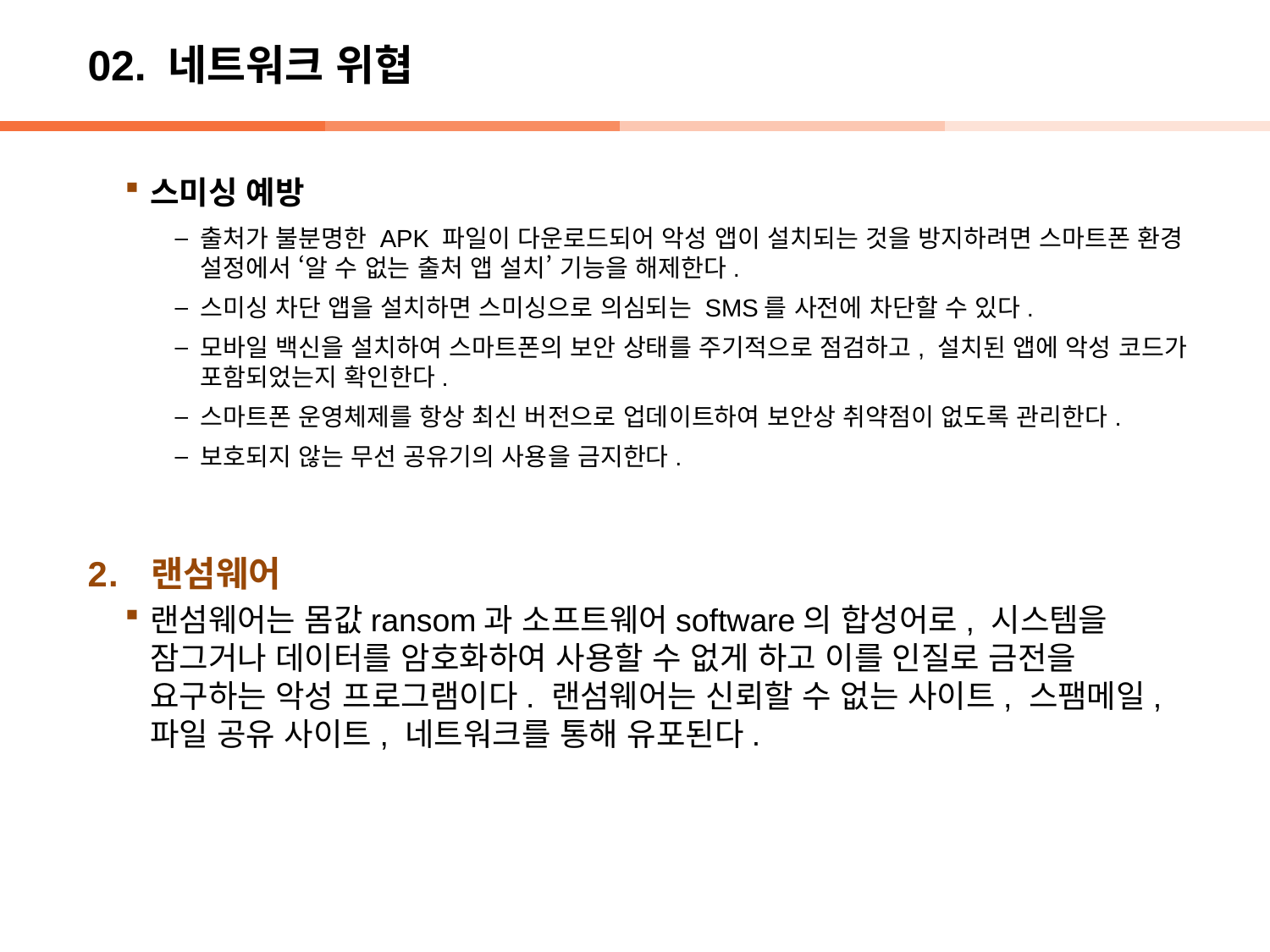

# 02. 네트워크 위협
스미싱 예방
출처가 불분명한 APK 파일이 다운로드되어 악성 앱이 설치되는 것을 방지하려면 스마트폰 환경 설정에서 ‘알 수 없는 출처 앱 설치’ 기능을 해제한다.
스미싱 차단 앱을 설치하면 스미싱으로 의심되는 SMS를 사전에 차단할 수 있다.
모바일 백신을 설치하여 스마트폰의 보안 상태를 주기적으로 점검하고, 설치된 앱에 악성 코드가 포함되었는지 확인한다.
스마트폰 운영체제를 항상 최신 버전으로 업데이트하여 보안상 취약점이 없도록 관리한다.
보호되지 않는 무선 공유기의 사용을 금지한다.

랜섬웨어
랜섬웨어는 몸값ransom과 소프트웨어software의 합성어로, 시스템을 잠그거나 데이터를 암호화하여 사용할 수 없게 하고 이를 인질로 금전을 요구하는 악성 프로그램이다. 랜섬웨어는 신뢰할 수 없는 사이트, 스팸메일, 파일 공유 사이트, 네트워크를 통해 유포된다.